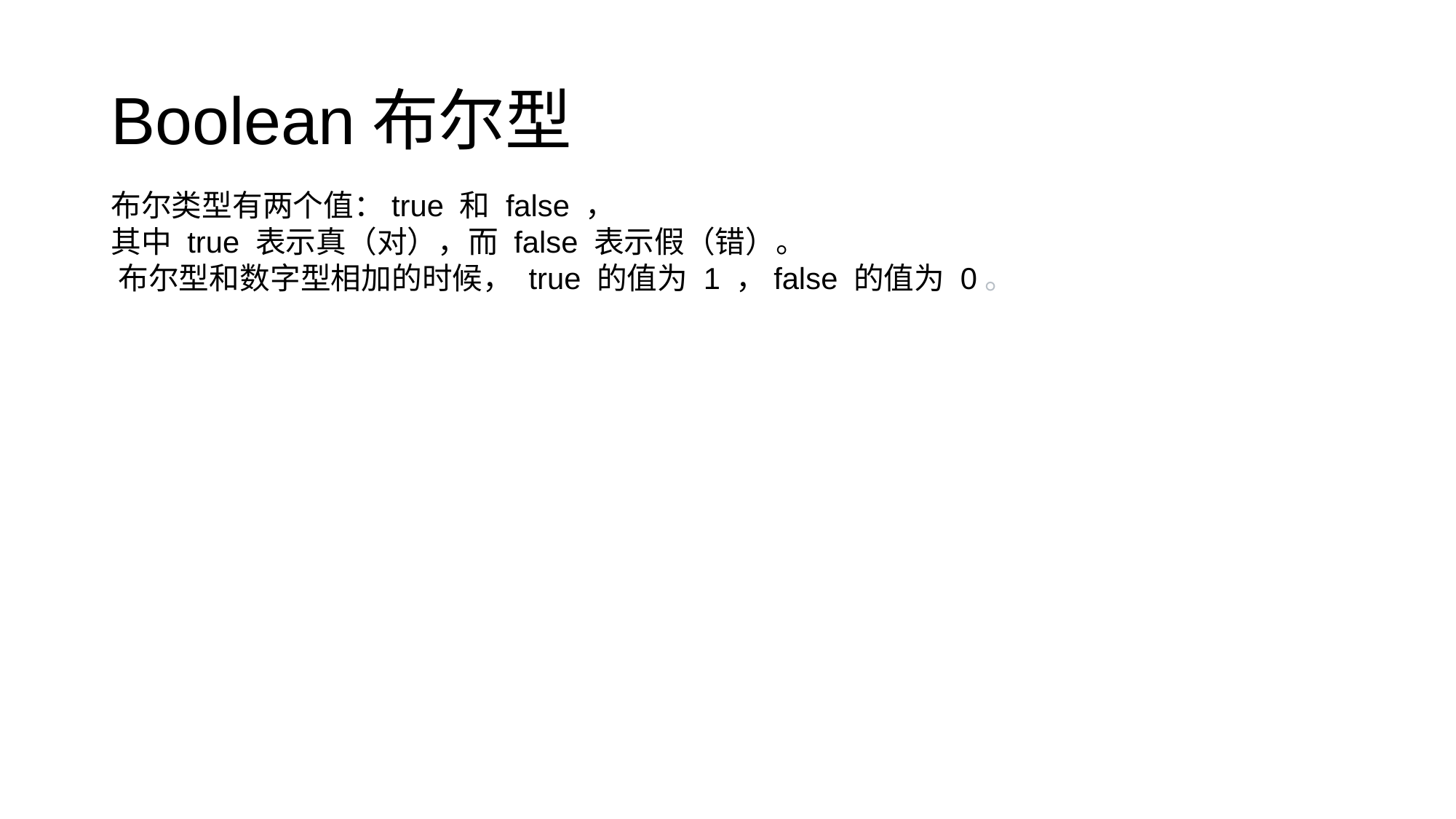

# Boolean布尔型
布尔类型有两个值：true 和 false ，
其中 true 表示真（对），而 false 表示假（错）。
​布尔型和数字型相加的时候， true 的值为 1 ，false 的值为 0。